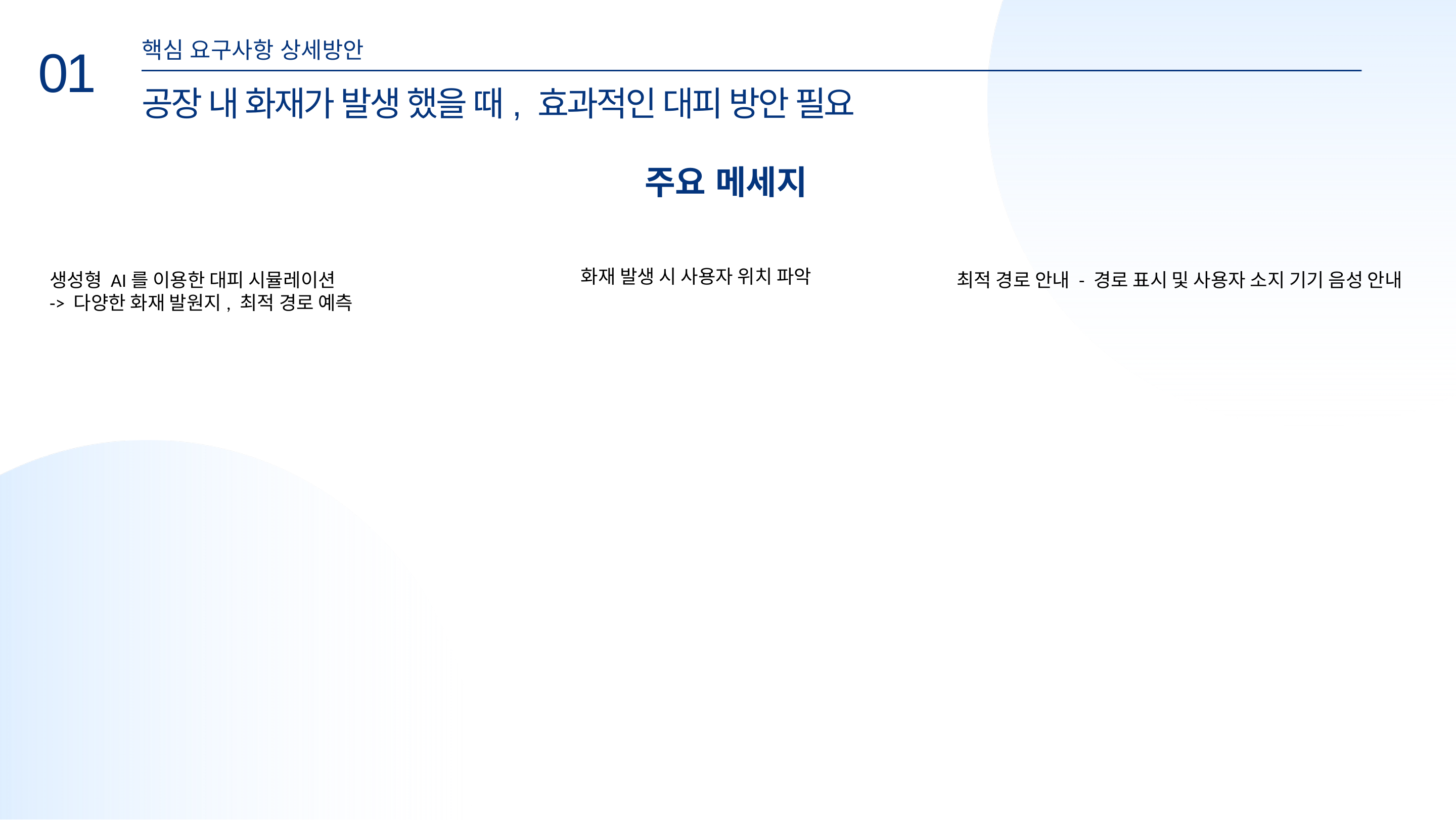

핵심 요구사항 상세방안
01
공장 내 화재가 발생 했을 때, 효과적인 대피 방안 필요
주요 메세지
화재 발생 시 사용자 위치 파악
생성형 AI를 이용한 대피 시뮬레이션
-> 다양한 화재 발원지, 최적 경로 예측
최적 경로 안내 - 경로 표시 및 사용자 소지 기기 음성 안내